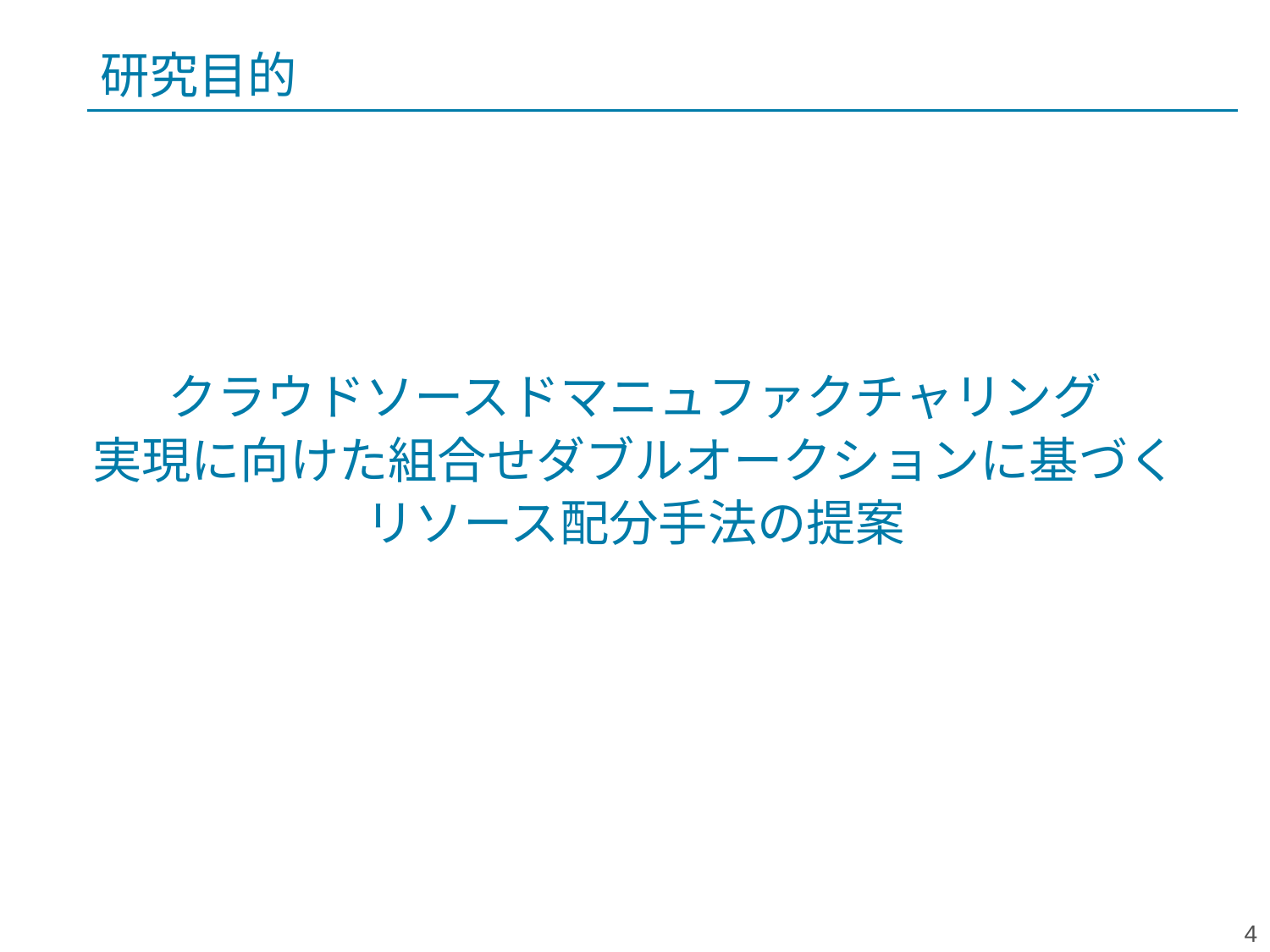

# 研究目的
クラウドソースドマニュファクチャリング
実現に向けた組合せダブルオークションに基づく
リソース配分手法の提案

4